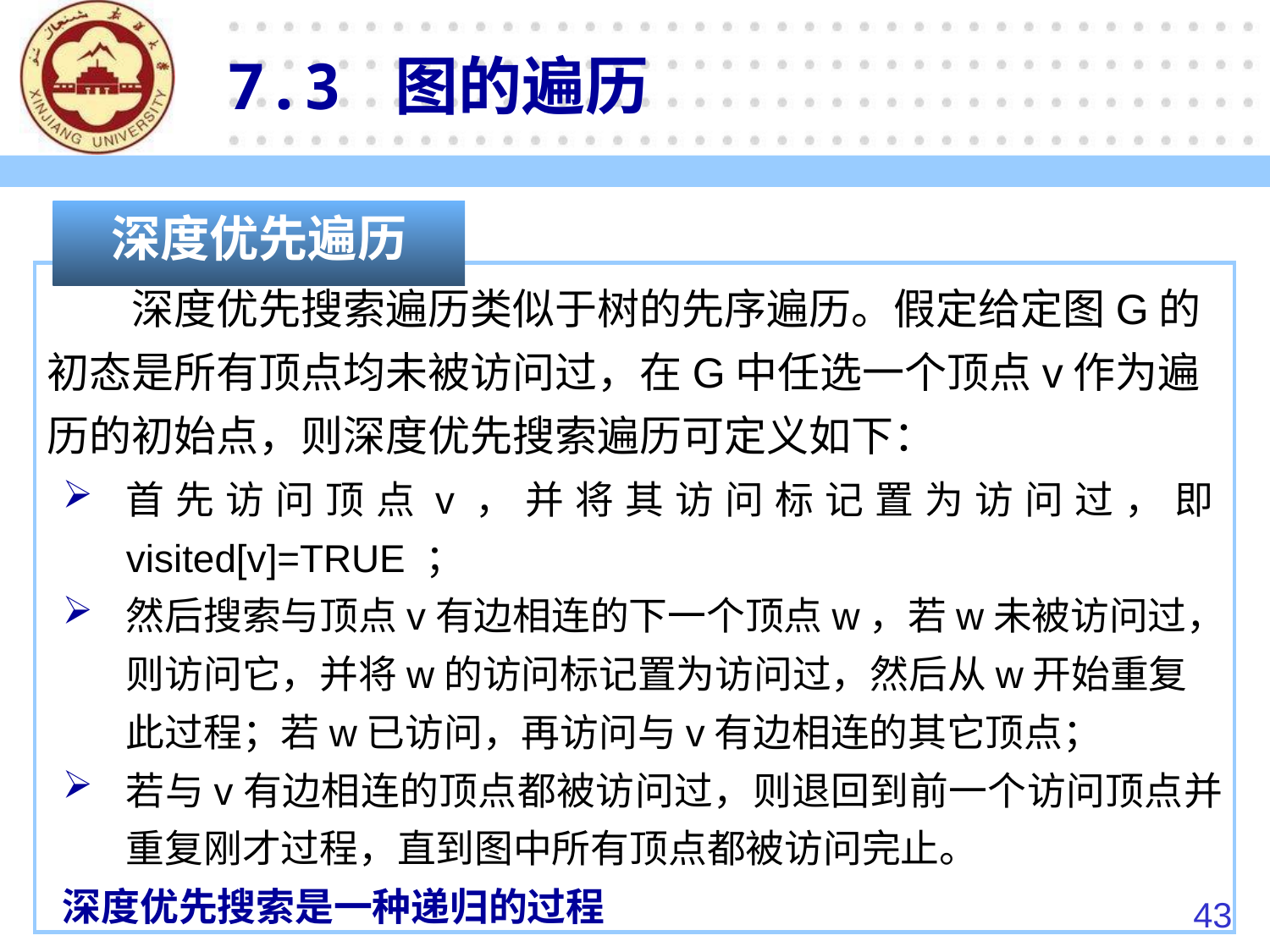

7.3 图的遍历
深度优先遍历
　　深度优先搜索遍历类似于树的先序遍历。假定给定图G的初态是所有顶点均未被访问过，在G中任选一个顶点v作为遍历的初始点，则深度优先搜索遍历可定义如下：
首先访问顶点v，并将其访问标记置为访问过，即visited[v]=TRUE ；
然后搜索与顶点v有边相连的下一个顶点w，若w未被访问过，则访问它，并将w的访问标记置为访问过，然后从w开始重复此过程；若w已访问，再访问与v有边相连的其它顶点；
若与v有边相连的顶点都被访问过，则退回到前一个访问顶点并重复刚才过程，直到图中所有顶点都被访问完止。
深度优先搜索是一种递归的过程
43